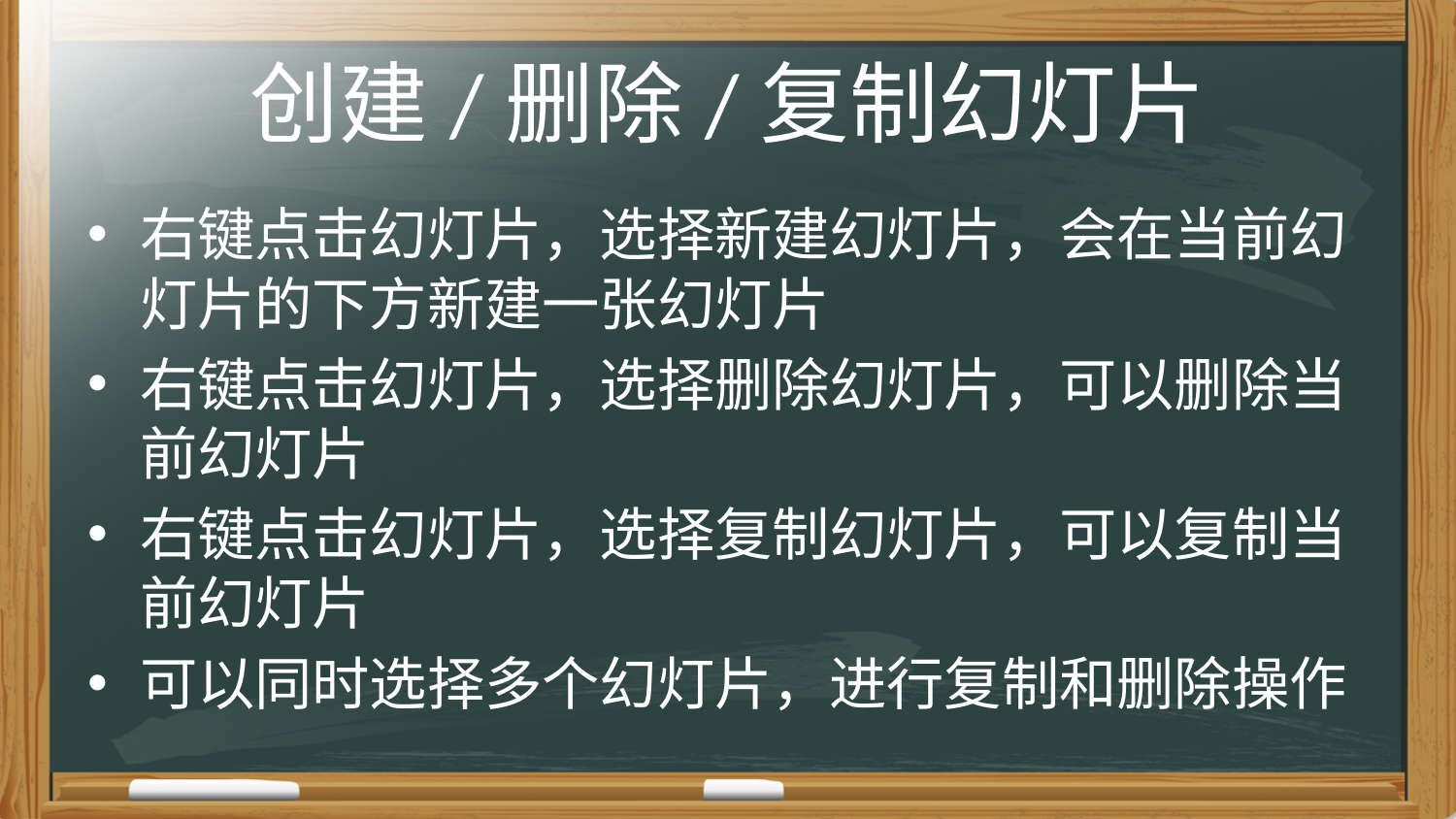

# 创建/删除/复制幻灯片
右键点击幻灯片，选择新建幻灯片，会在当前幻灯片的下方新建一张幻灯片
右键点击幻灯片，选择删除幻灯片，可以删除当前幻灯片
右键点击幻灯片，选择复制幻灯片，可以复制当前幻灯片
可以同时选择多个幻灯片，进行复制和删除操作